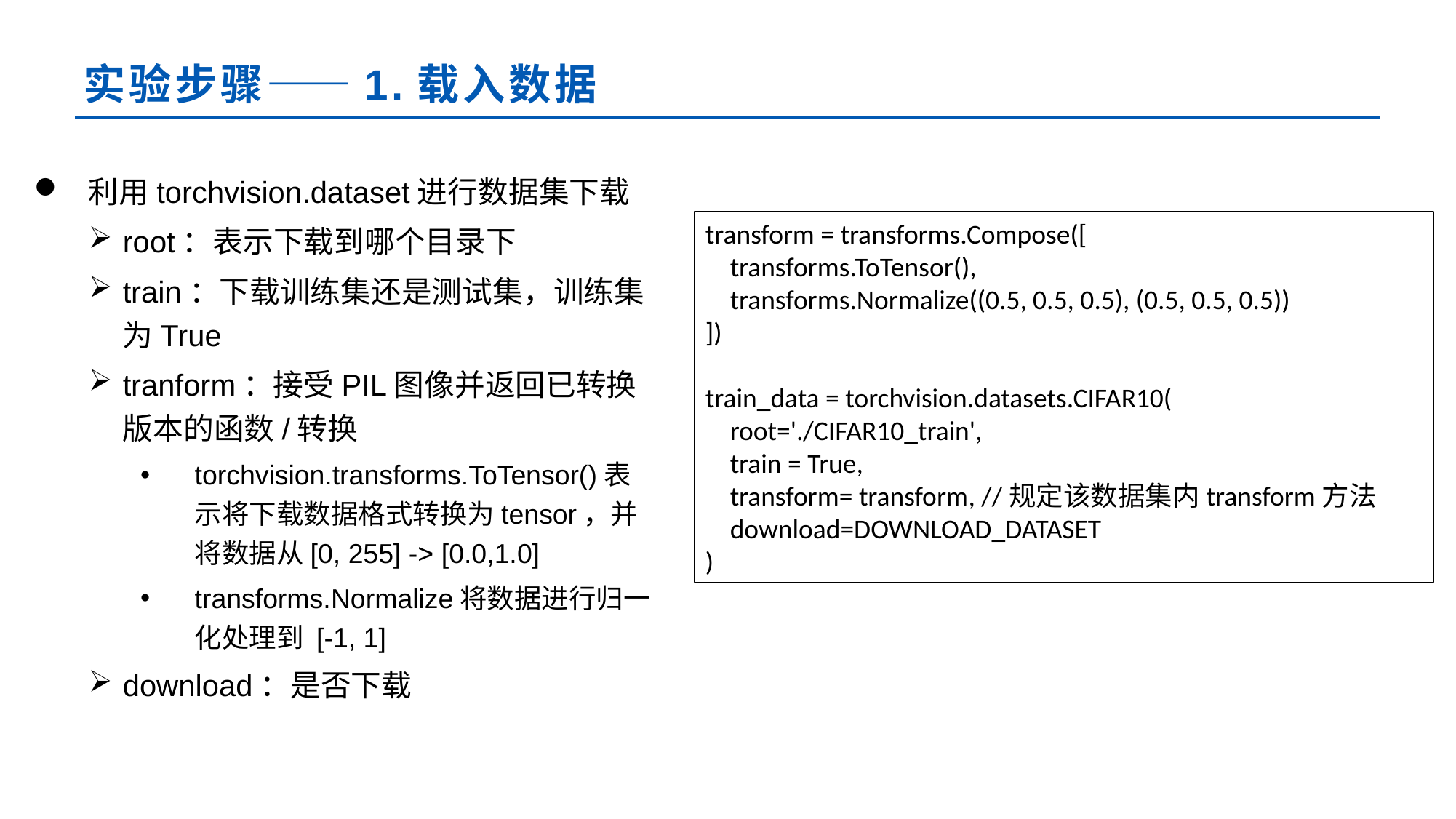

# 实验步骤——1.载入数据
利用torchvision.dataset进行数据集下载
root：表示下载到哪个目录下
train：下载训练集还是测试集，训练集为True
tranform：接受PIL图像并返回已转换版本的函数/转换
torchvision.transforms.ToTensor()表示将下载数据格式转换为tensor，并将数据从[0, 255] -> [0.0,1.0]
transforms.Normalize将数据进行归一化处理到 [-1, 1]
download：是否下载

transform = transforms.Compose([
    transforms.ToTensor(),
    transforms.Normalize((0.5, 0.5, 0.5), (0.5, 0.5, 0.5))
])

train_data = torchvision.datasets.CIFAR10(
    root='./CIFAR10_train',
    train = True,
    transform= transform, //规定该数据集内transform方法
    download=DOWNLOAD_DATASET
)
29